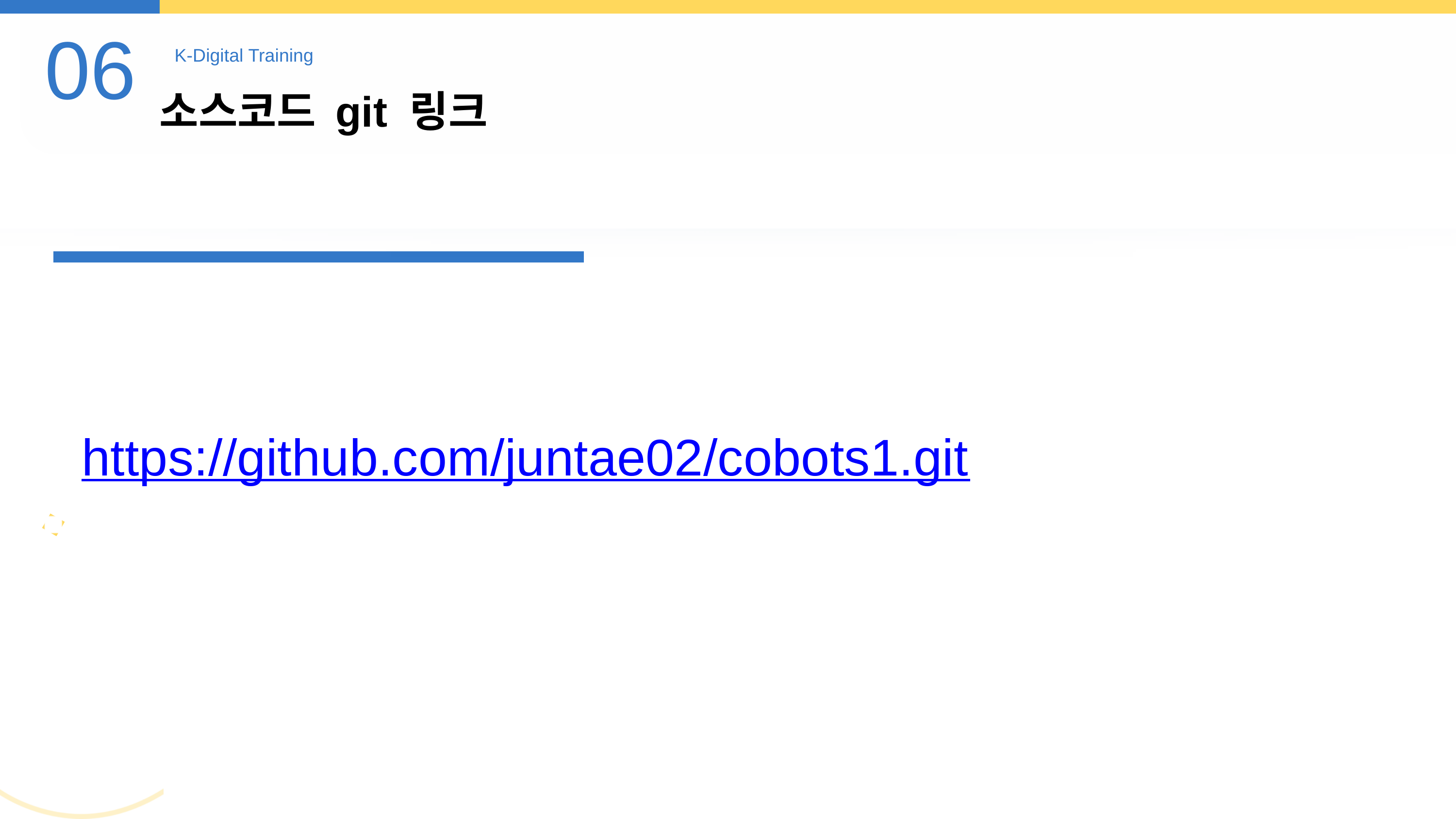

06
K-Digital Training
소스코드 git 링크

https://github.com/juntae02/cobots1.git